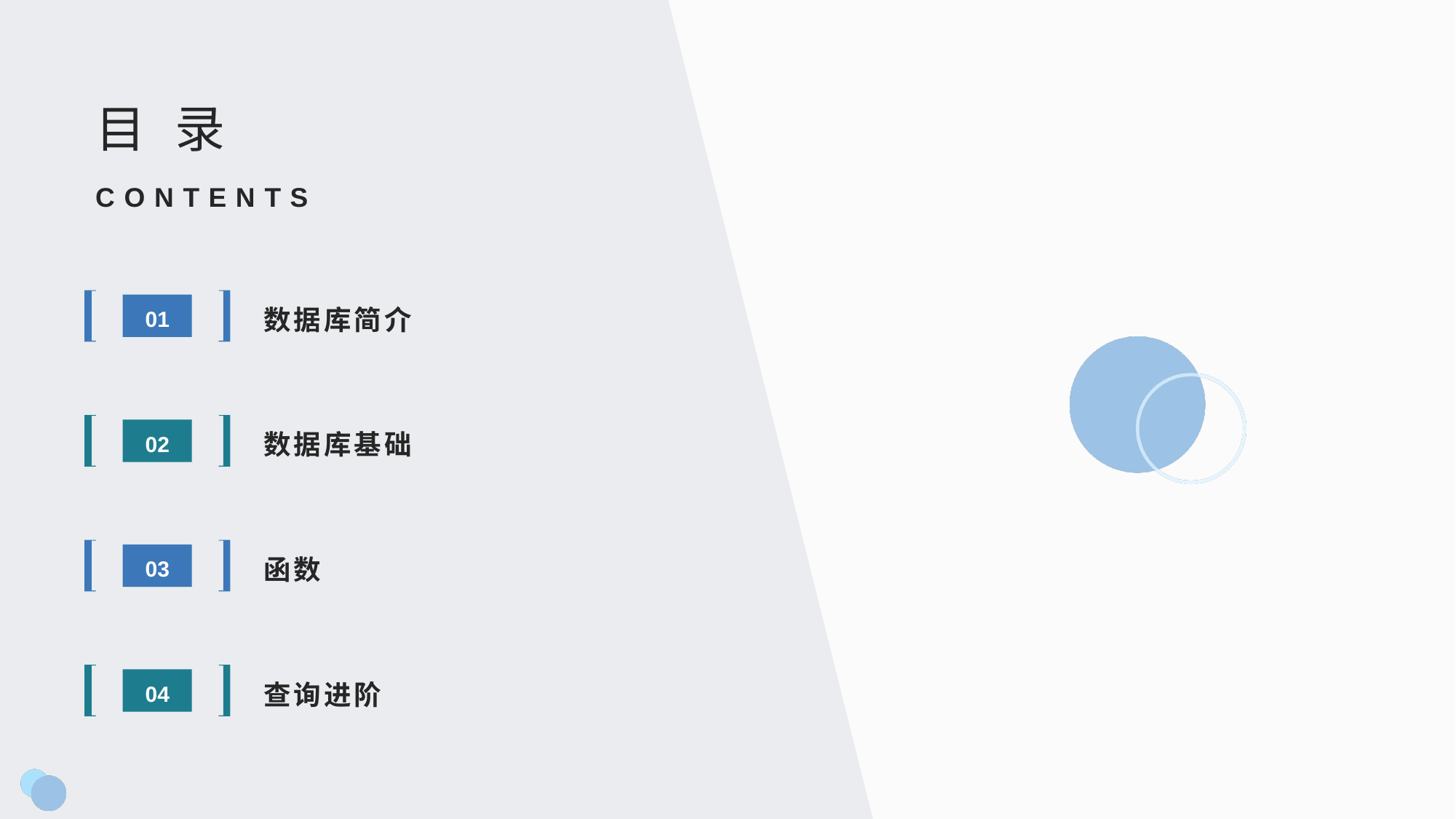

目 录
CONTENTS
数据库简介

01
数据库基础

02
函数

03
查询进阶

04